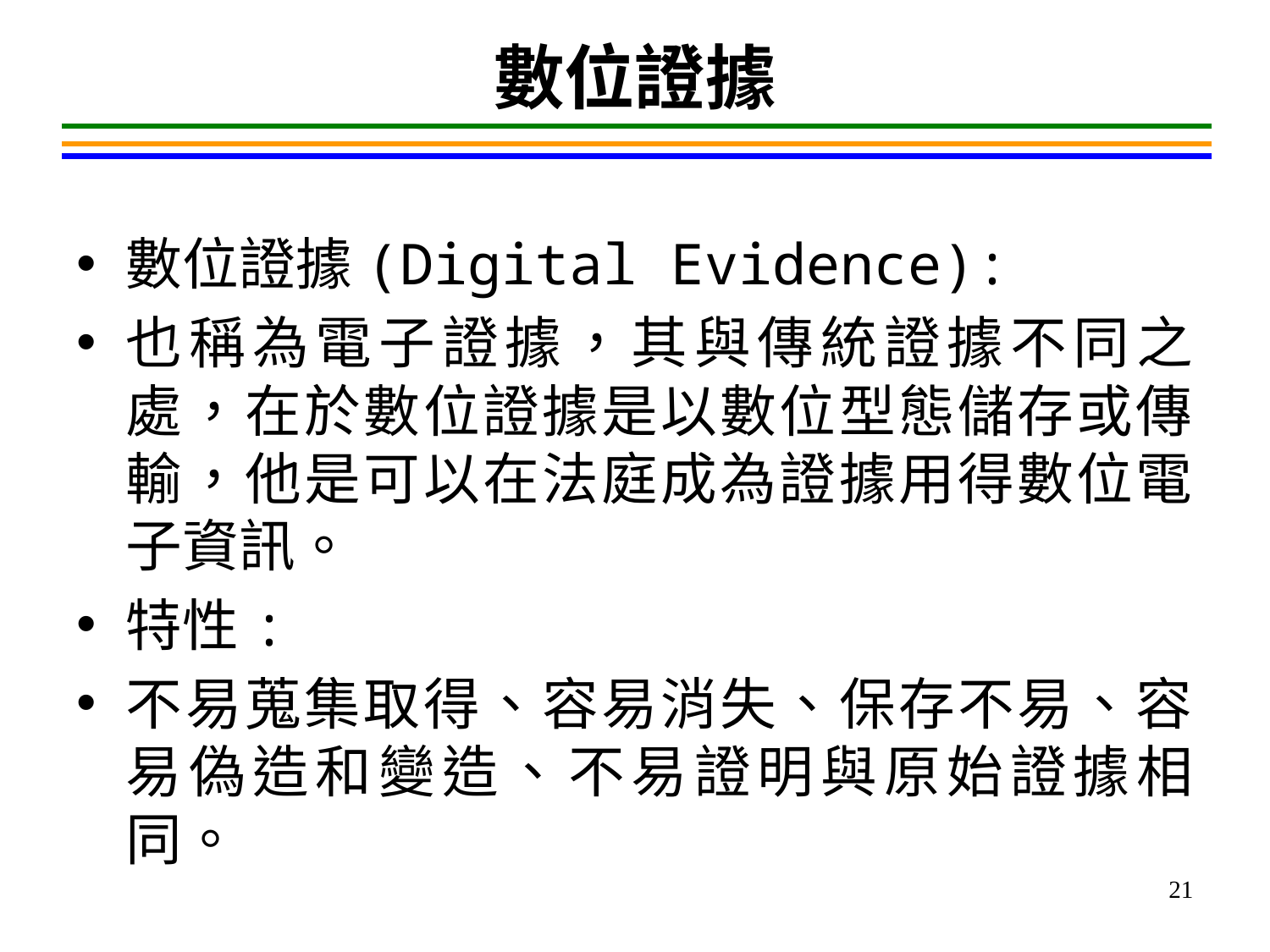

# 數位證據
數位證據(Digital Evidence):
也稱為電子證據，其與傳統證據不同之處，在於數位證據是以數位型態儲存或傳輸，他是可以在法庭成為證據用得數位電子資訊。
特性:
不易蒐集取得、容易消失、保存不易、容易偽造和變造、不易證明與原始證據相同。
21